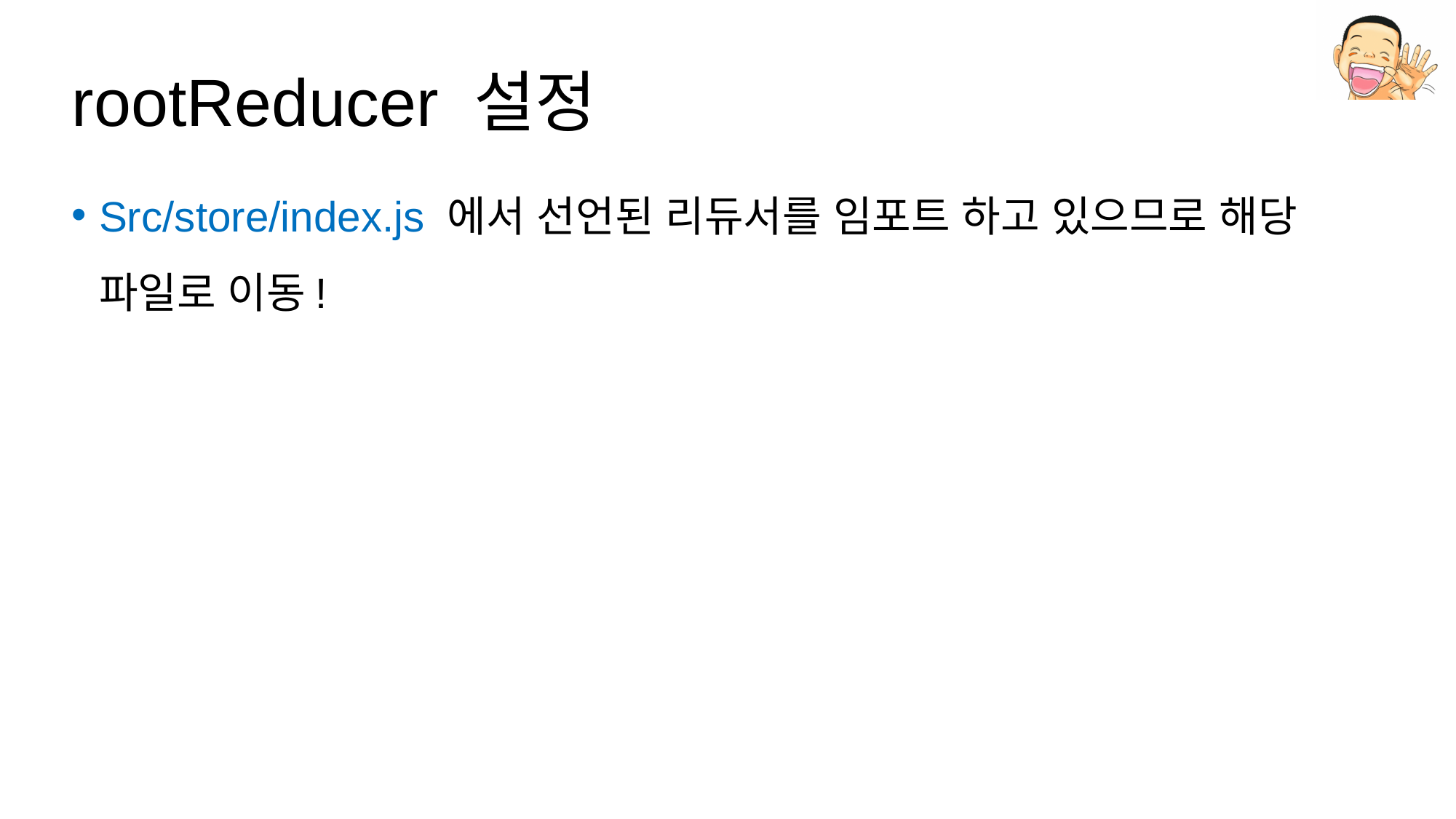

# rootReducer 설정
Src/store/index.js 에서 선언된 리듀서를 임포트 하고 있으므로 해당 파일로 이동!